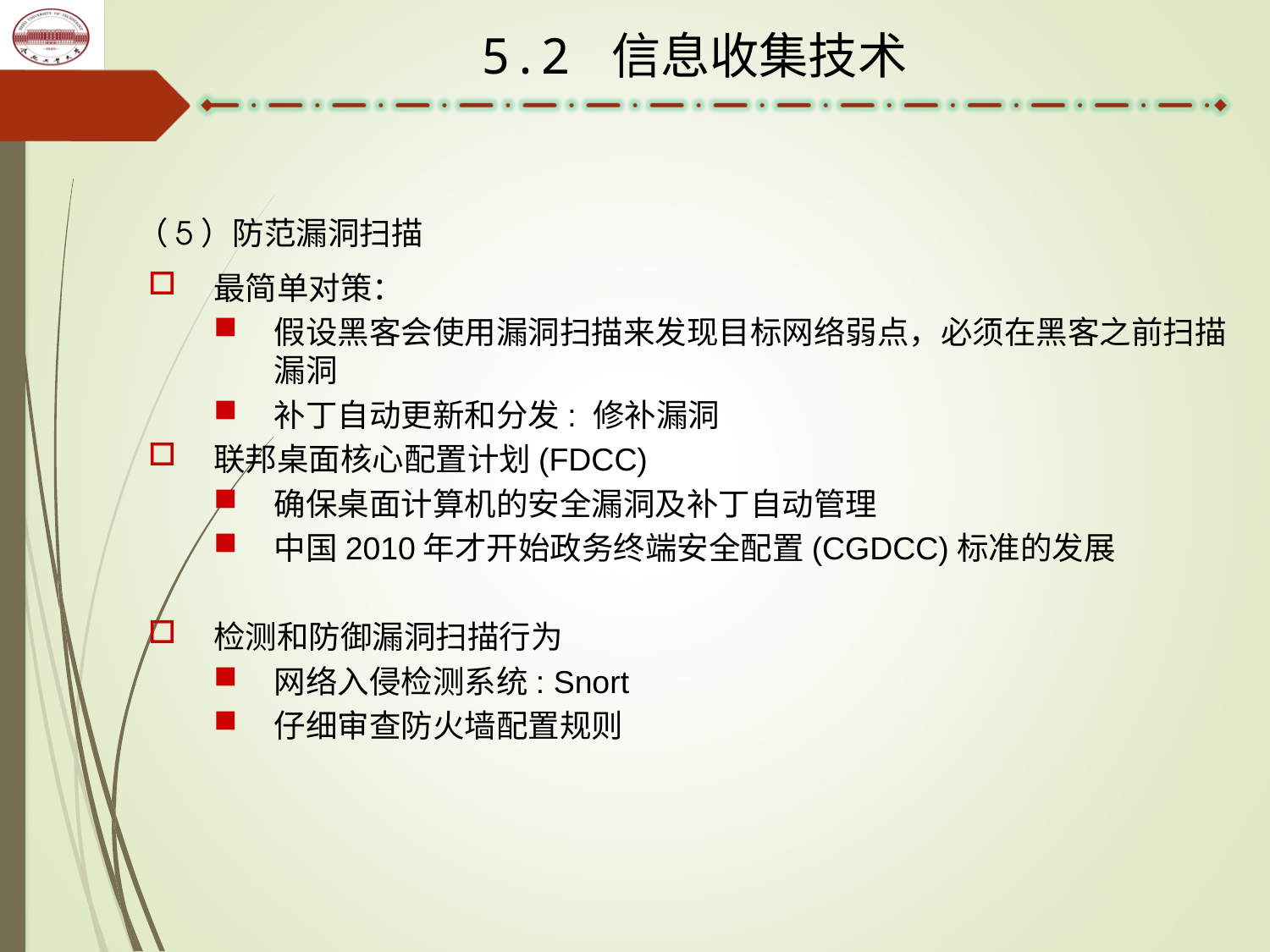

5.2 信息收集技术
（5）防范漏洞扫描
最简单对策：
假设黑客会使用漏洞扫描来发现目标网络弱点，必须在黑客之前扫描漏洞
补丁自动更新和分发: 修补漏洞
联邦桌面核心配置计划(FDCC)
确保桌面计算机的安全漏洞及补丁自动管理
中国2010年才开始政务终端安全配置(CGDCC)标准的发展

检测和防御漏洞扫描行为
网络入侵检测系统: Snort
仔细审查防火墙配置规则